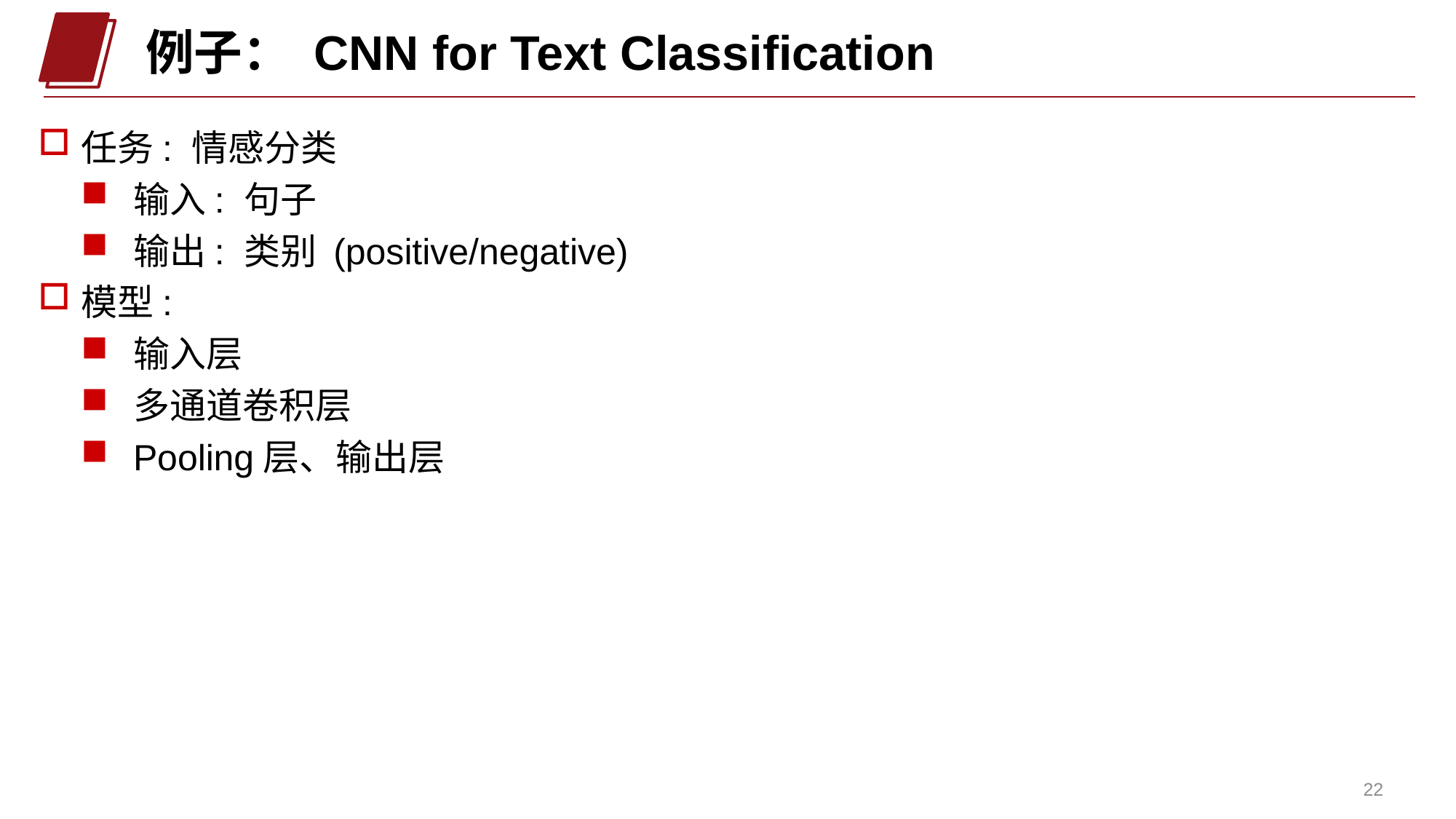

例子： CNN for Text Classification
任务: 情感分类
输入: 句子
输出: 类别 (positive/negative)
模型:
输入层
多通道卷积层
Pooling层、输出层
22